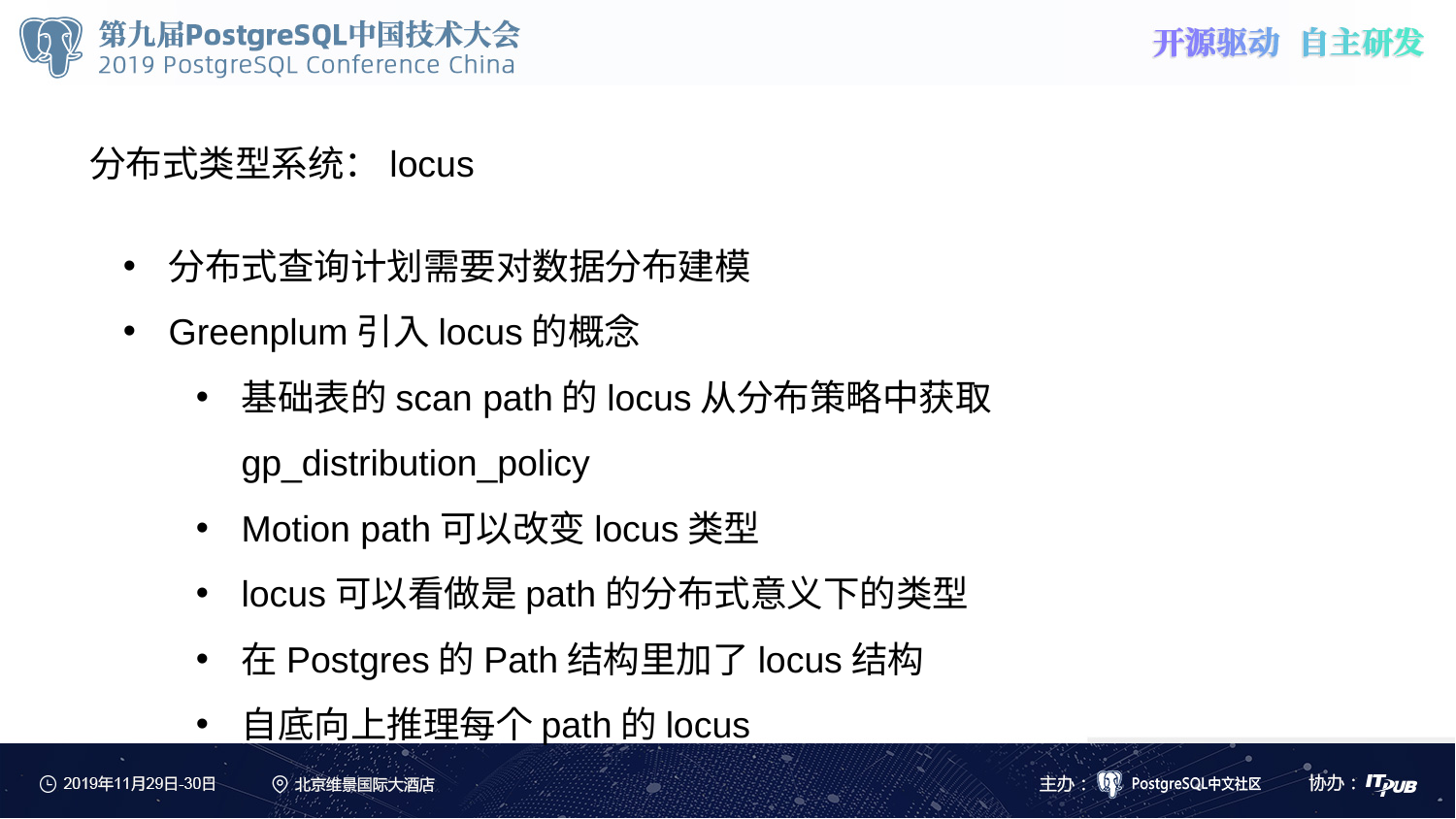

分布式类型系统：locus
分布式查询计划需要对数据分布建模
Greenplum引入locus的概念
基础表的scan path的locus从分布策略中获取gp_distribution_policy
Motion path可以改变locus类型
locus可以看做是path的分布式意义下的类型
在Postgres的Path结构里加了locus结构
自底向上推理每个path的locus